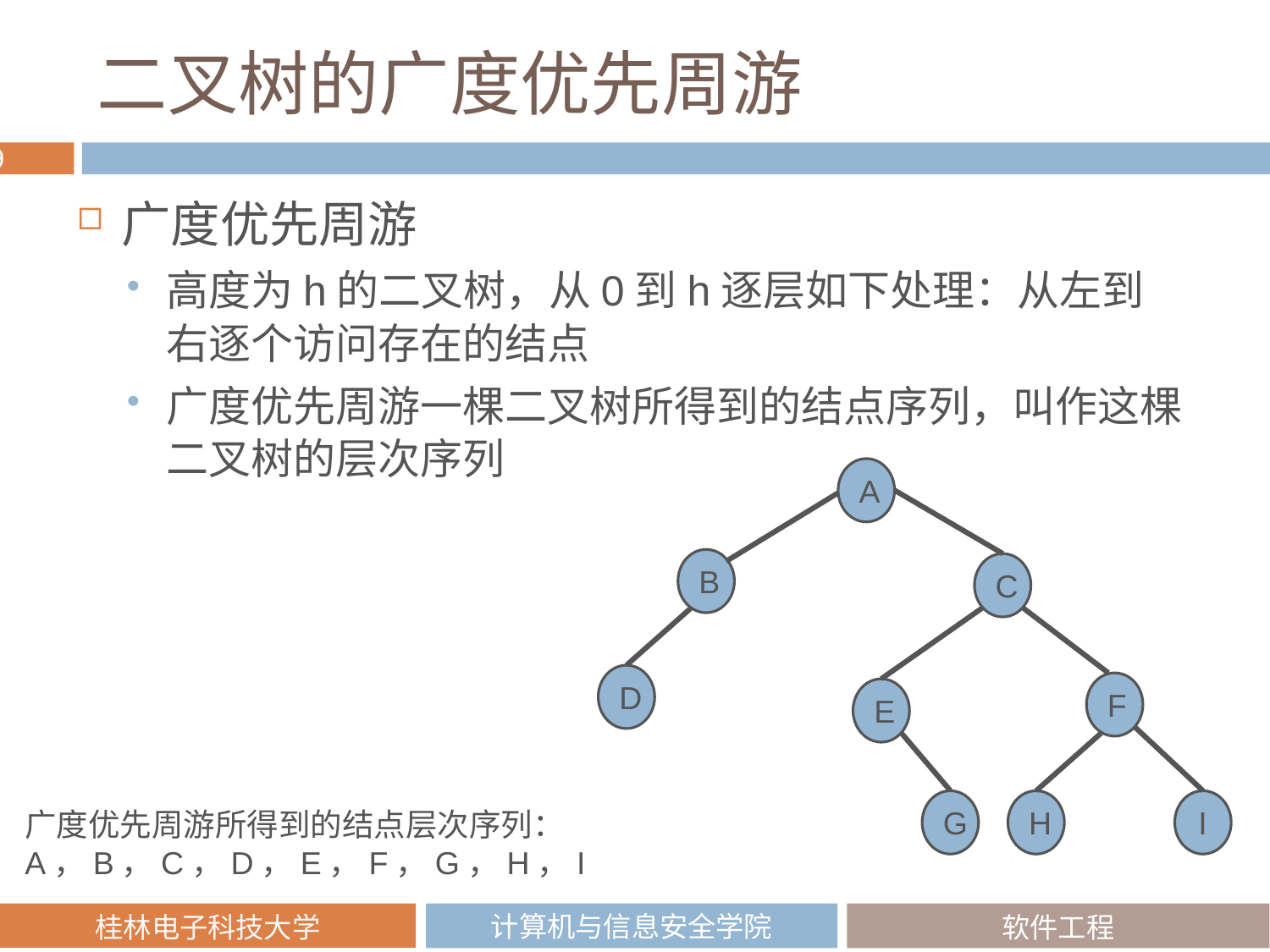

# 二叉树的广度优先周游
广度优先周游
高度为h的二叉树，从0到h逐层如下处理：从左到右逐个访问存在的结点
广度优先周游一棵二叉树所得到的结点序列，叫作这棵二叉树的层次序列
A
B
C
D
F
E
G
H
I
广度优先周游所得到的结点层次序列：
A，B，C，D，E，F，G，H，I